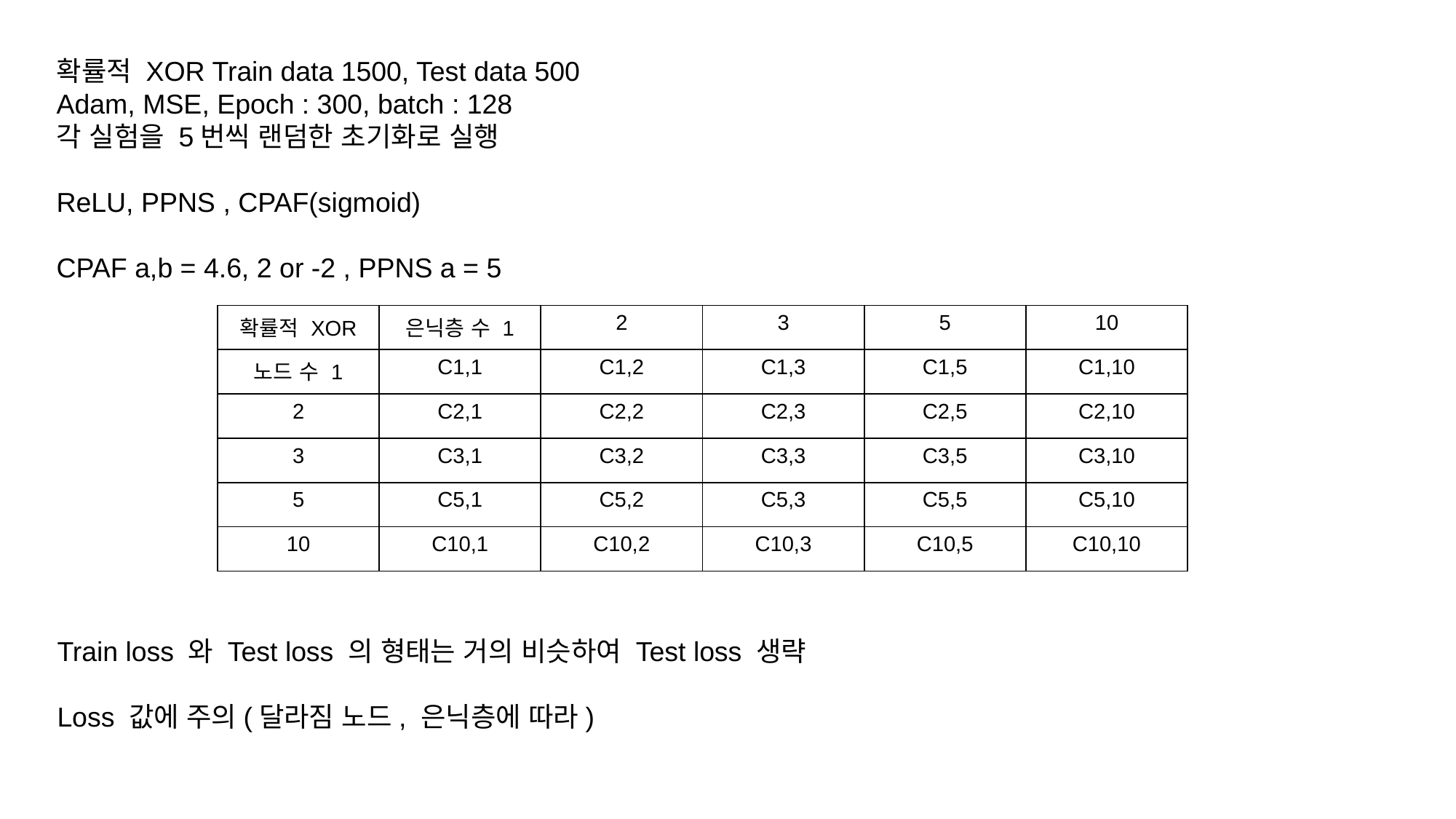

확률적 XOR Train data 1500, Test data 500
Adam, MSE, Epoch : 300, batch : 128
각 실험을 5번씩 랜덤한 초기화로 실행

ReLU, PPNS , CPAF(sigmoid)

CPAF a,b = 4.6, 2 or -2 , PPNS a = 5
| 확률적 XOR | 은닉층 수 1 | 2 | 3 | 5 | 10 |
| --- | --- | --- | --- | --- | --- |
| 노드 수 1 | C1,1 | C1,2 | C1,3 | C1,5 | C1,10 |
| 2 | C2,1 | C2,2 | C2,3 | C2,5 | C2,10 |
| 3 | C3,1 | C3,2 | C3,3 | C3,5 | C3,10 |
| 5 | C5,1 | C5,2 | C5,3 | C5,5 | C5,10 |
| 10 | C10,1 | C10,2 | C10,3 | C10,5 | C10,10 |
Train loss 와 Test loss 의 형태는 거의 비슷하여 Test loss 생략

Loss 값에 주의(달라짐 노드, 은닉층에 따라)